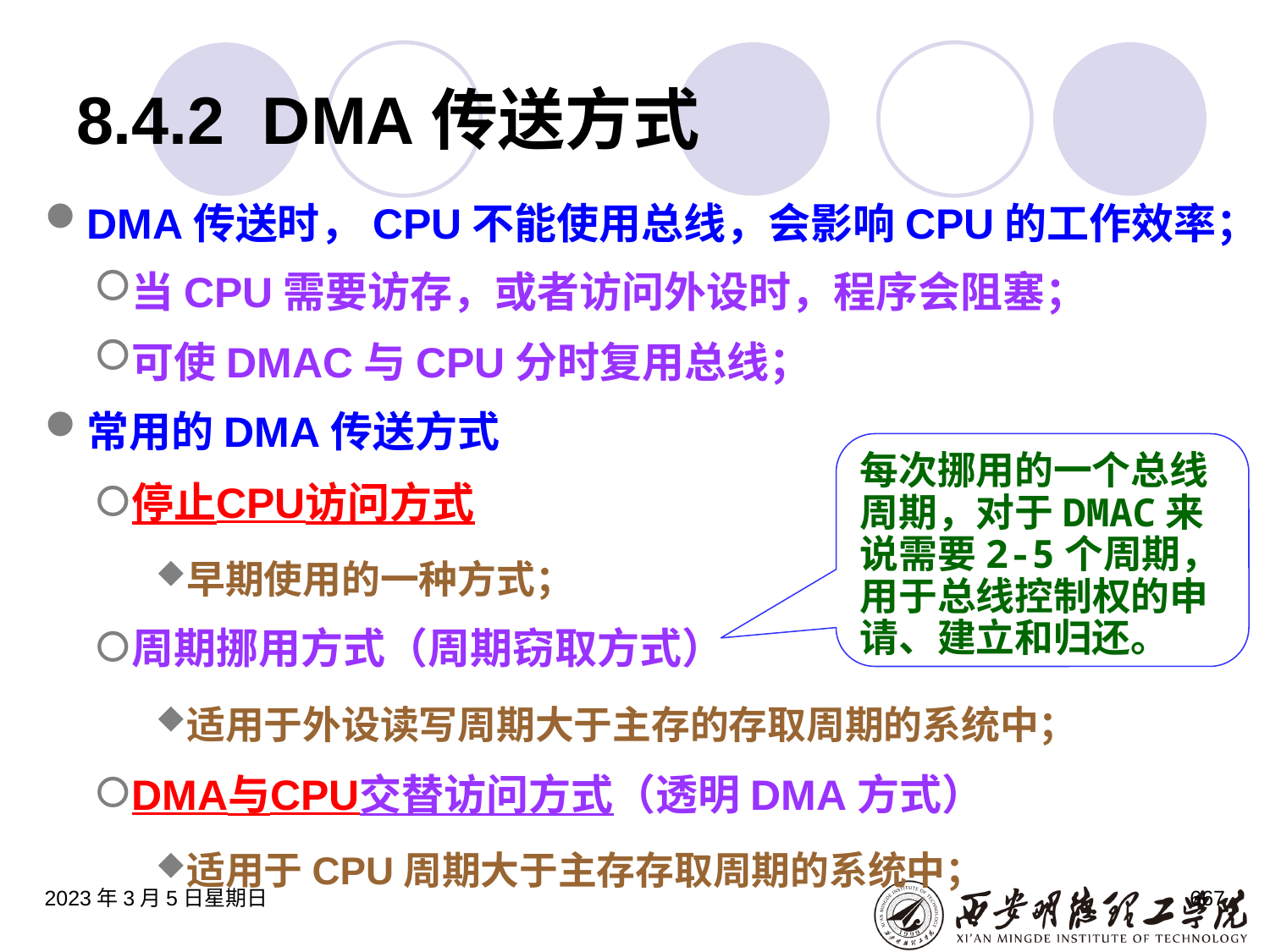

# 8.4.2  DMA传送方式
DMA传送时，CPU不能使用总线，会影响CPU的工作效率；
当CPU需要访存，或者访问外设时，程序会阻塞；
可使DMAC与CPU分时复用总线；
常用的DMA传送方式
停止CPU访问方式
早期使用的一种方式；
周期挪用方式（周期窃取方式）
适用于外设读写周期大于主存的存取周期的系统中；
DMA与CPU交替访问方式（透明DMA方式）
适用于CPU周期大于主存存取周期的系统中；
每次挪用的一个总线周期，对于DMAC来说需要2-5个周期，用于总线控制权的申请、建立和归还。
2023年3月5日星期日
667